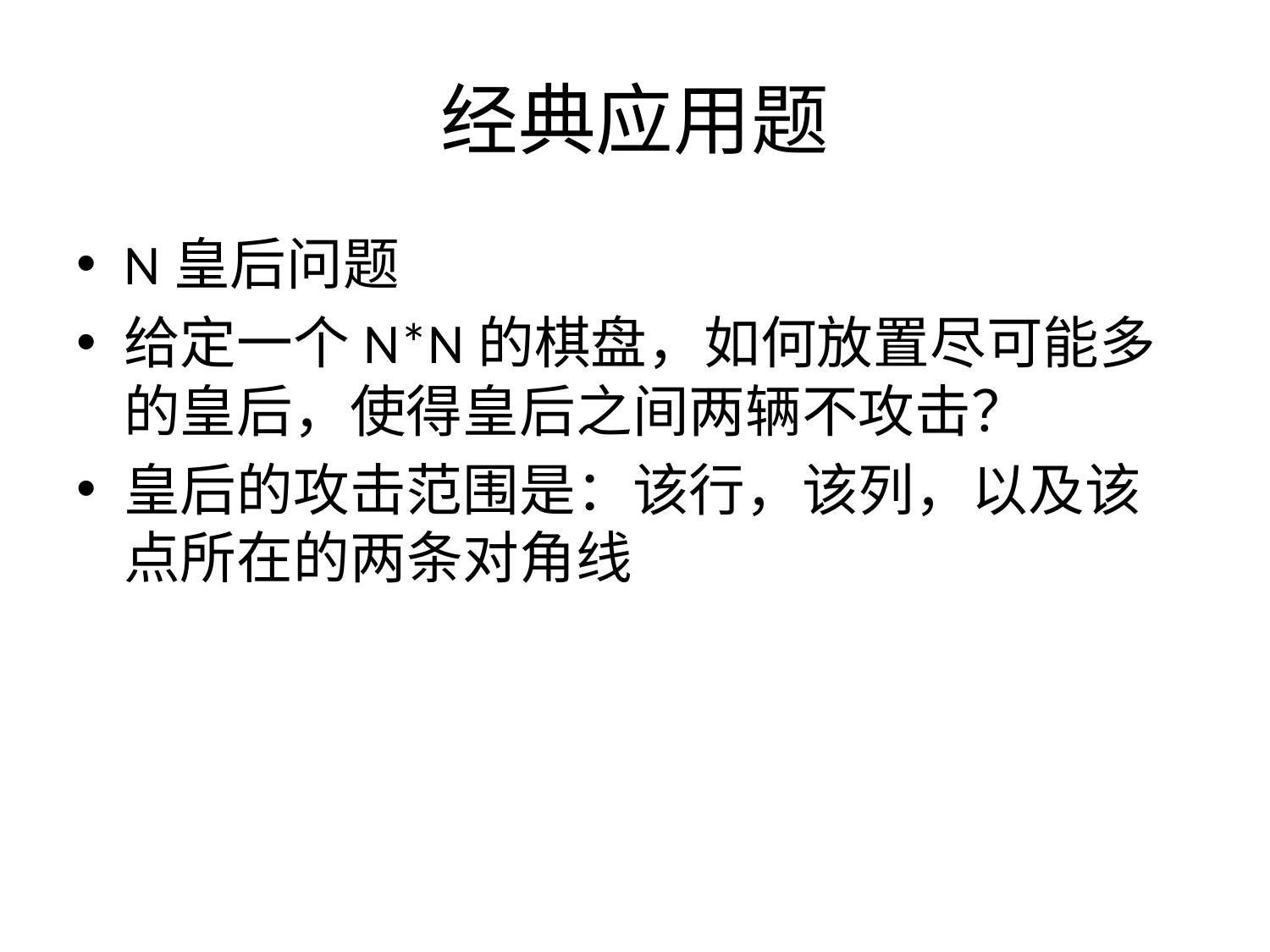

# 经典应用题
N皇后问题
给定一个N*N的棋盘，如何放置尽可能多的皇后，使得皇后之间两辆不攻击？
皇后的攻击范围是：该行，该列，以及该点所在的两条对角线